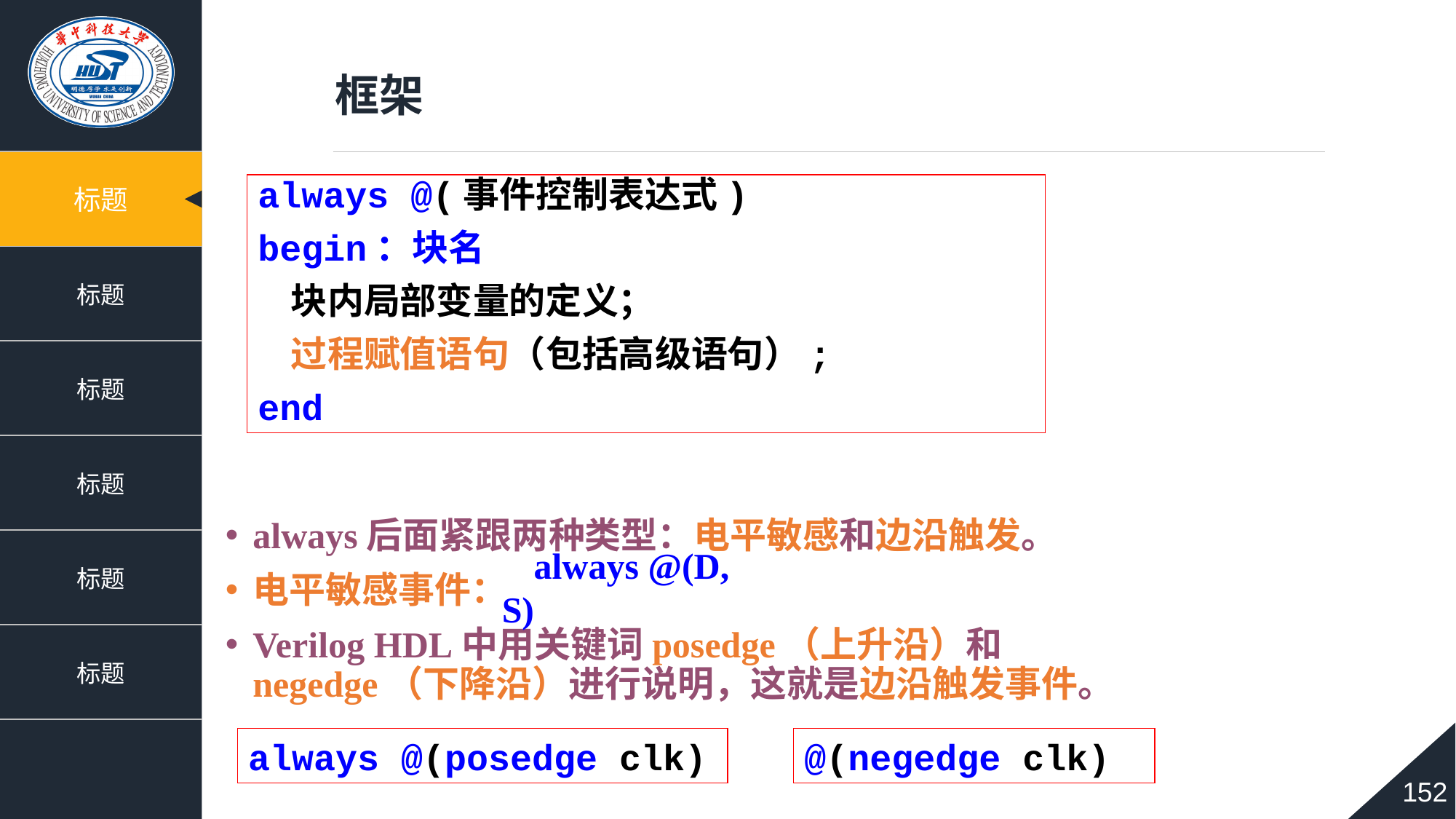

框架
always @(事件控制表达式)
begin：块名
   块内局部变量的定义；
   过程赋值语句（包括高级语句）;
end
always后面紧跟两种类型：电平敏感和边沿触发。
电平敏感事件：
Verilog HDL中用关键词posedge（上升沿）和negedge（下降沿）进行说明，这就是边沿触发事件。
always @(D, S)
always @(posedge clk)
@(negedge clk)